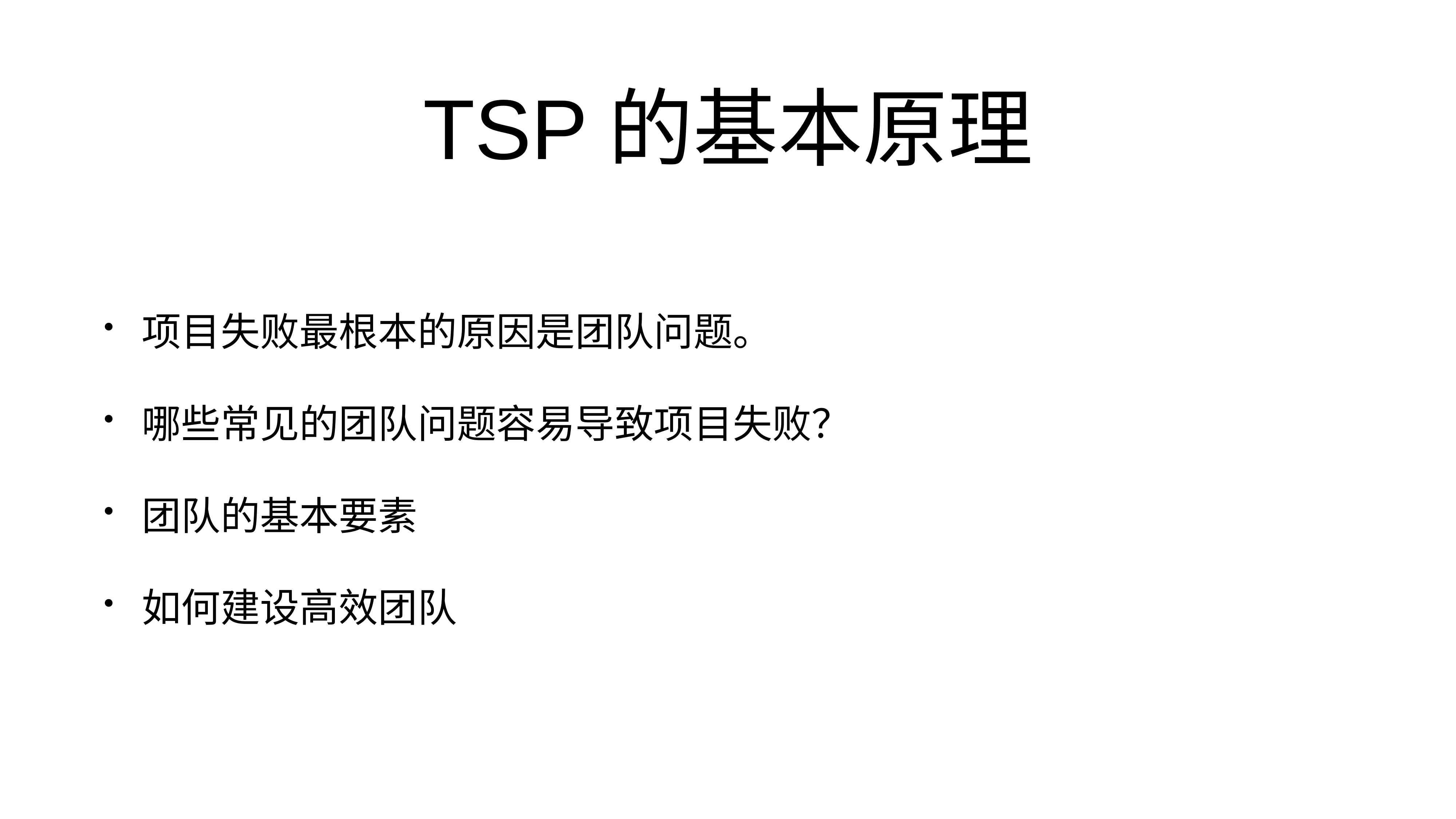

# TSP的基本原理
项目失败最根本的原因是团队问题。
哪些常见的团队问题容易导致项目失败？
团队的基本要素
如何建设高效团队